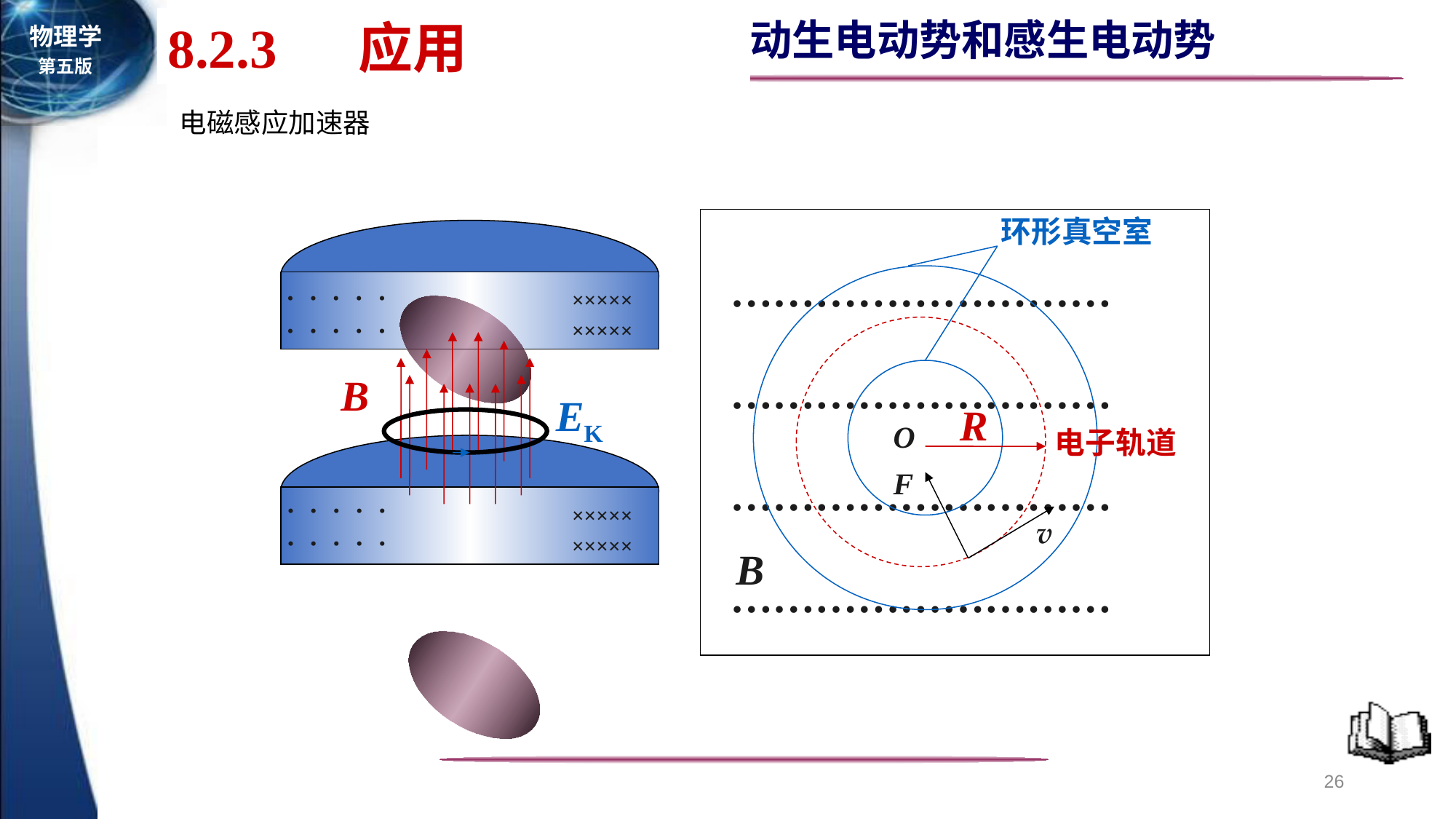

8.2.3     应用
电磁感应加速器
环形真空室

………………………

………………………

………………………

………………………

R
O
电子轨道

F

v
B

·  ·  ·  ·  ·
·  ·  ·  ·  ·
×××××
×××××

B

EK

·  ·  ·  ·  ·
·  ·  ·  ·  ·
×××××
×××××

26